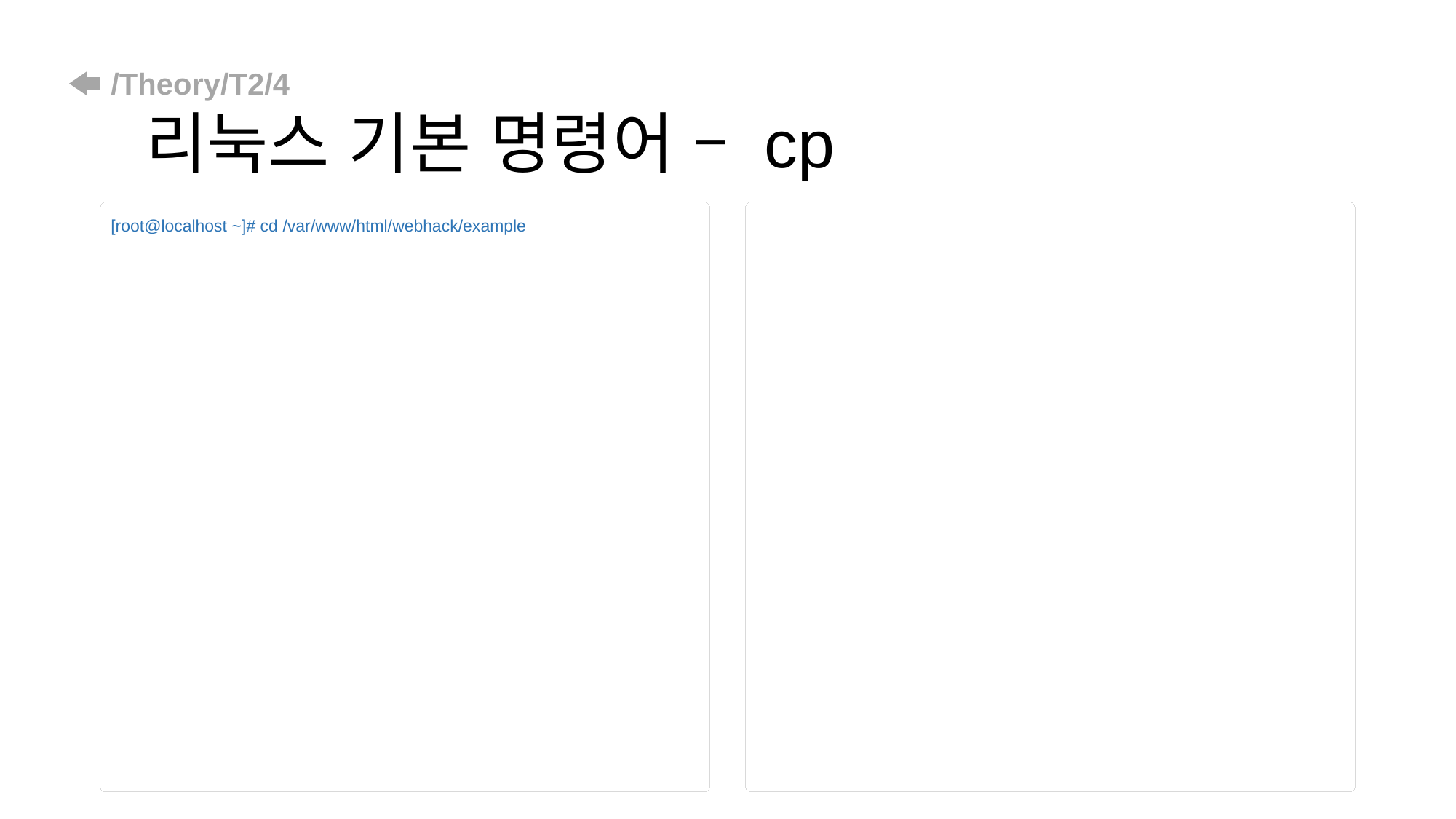

# /Theory/T2/4 리눅스 기본 명령어 – cp

[root@localhost ~]# cd /var/www/html/webhack/example